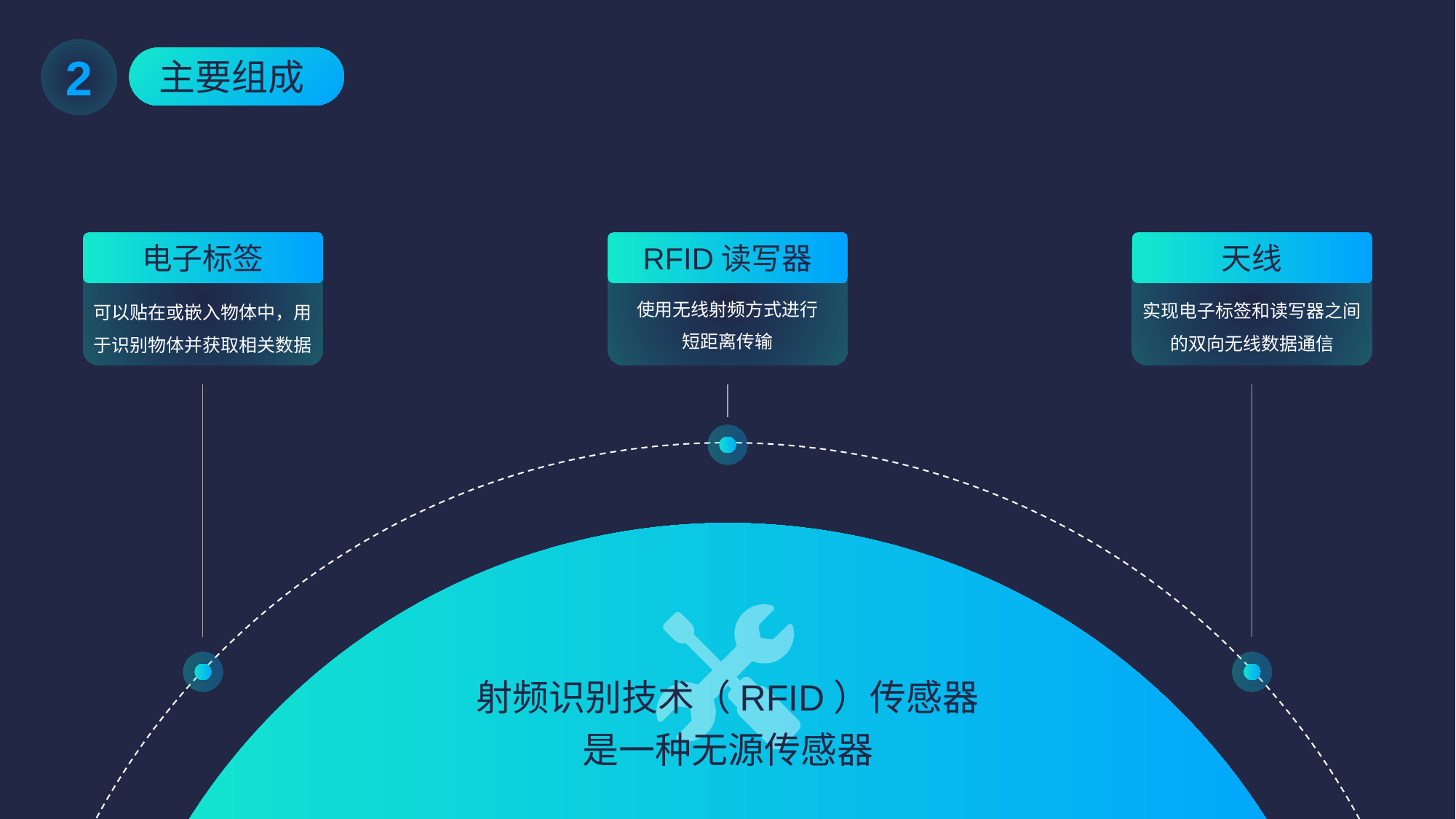

2

主要组成

电子标签
可以贴在或嵌入物体中，用于识别物体并获取相关数据

RFID读写器
使用无线射频方式进行短距离传输

天线
实现电子标签和读写器之间的双向无线数据通信

射频识别技术（RFID）传感器
是一种无源传感器